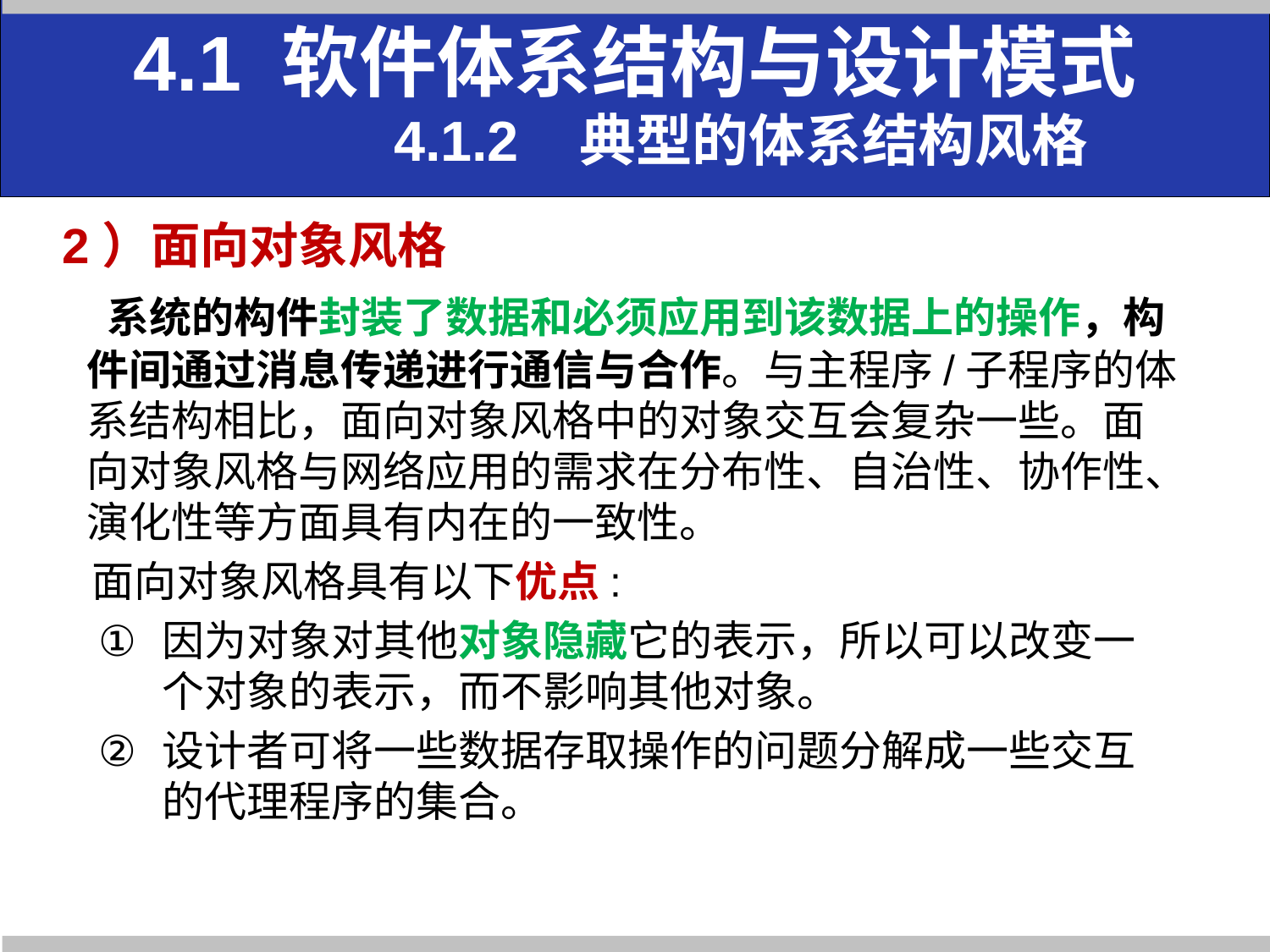

4.1 软件体系结构与设计模式
           4.1.2   典型的体系结构风格
2）面向对象风格
   系统的构件封装了数据和必须应用到该数据上的操作，构件间通过消息传递进行通信与合作。与主程序/子程序的体系结构相比，面向对象风格中的对象交互会复杂一些。面向对象风格与网络应用的需求在分布性、自治性、协作性、演化性等方面具有内在的一致性。
  面向对象风格具有以下优点:
因为对象对其他对象隐藏它的表示，所以可以改变一     个对象的表示，而不影响其他对象。
设计者可将一些数据存取操作的问题分解成一些交互     的代理程序的集合。
401